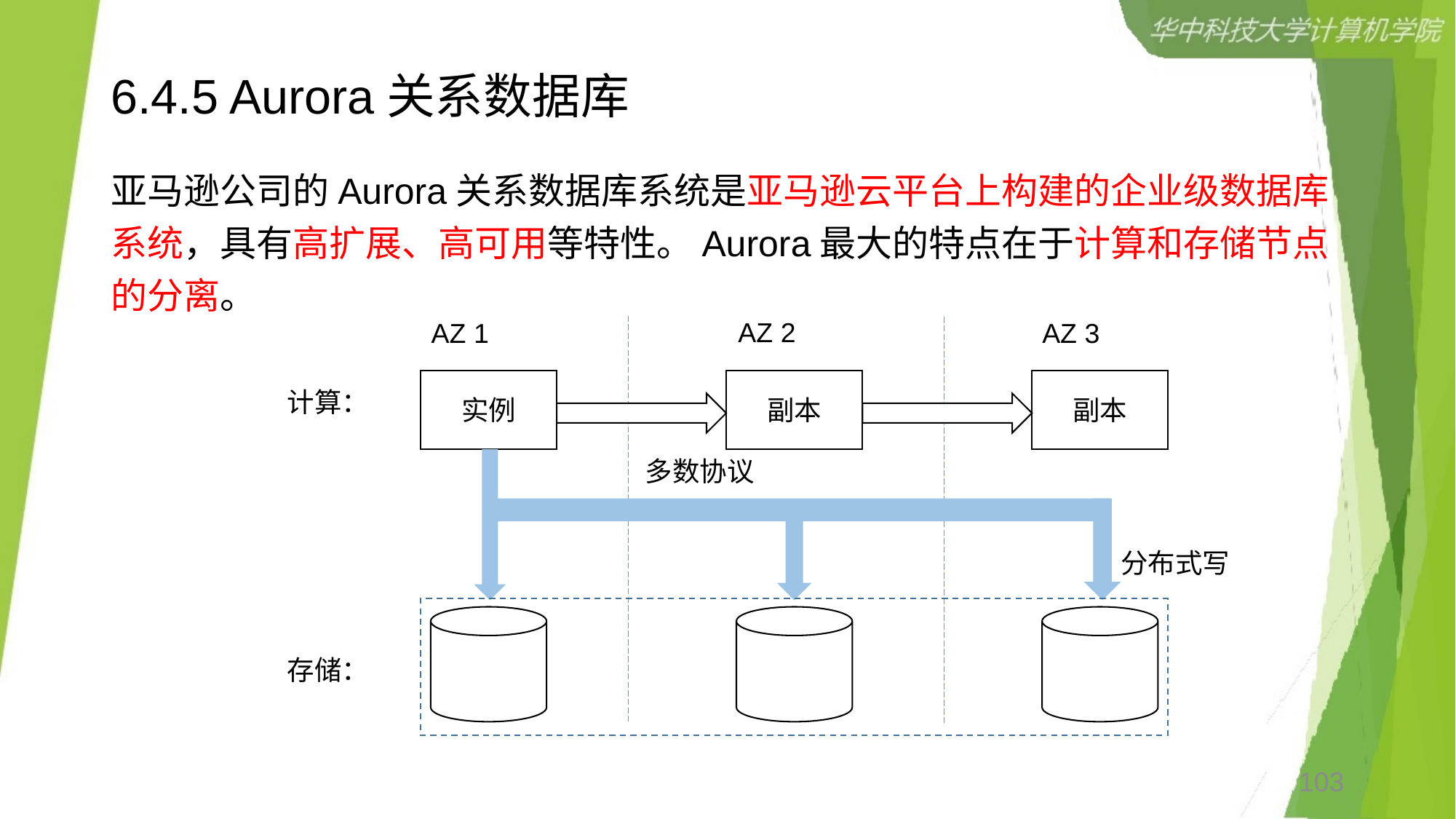

# 6.4.5 Aurora关系数据库
亚马逊公司的Aurora关系数据库系统是亚马逊云平台上构建的企业级数据库系统，具有高扩展、高可用等特性。Aurora最大的特点在于计算和存储节点的分离。
AZ 2
AZ 1
AZ 3
实例
副本
副本
计算：

多数协议

分布式写

存储：
103